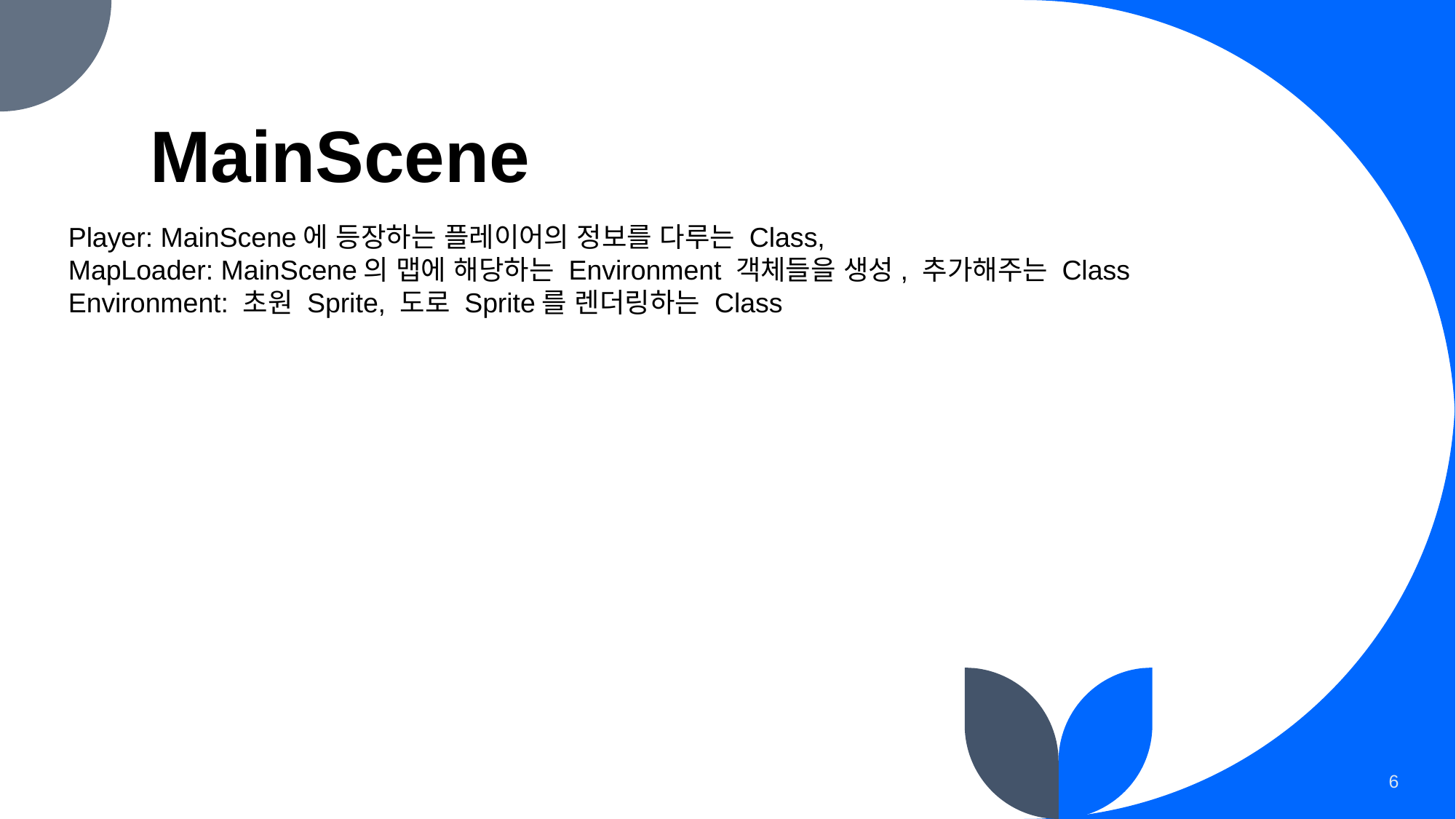

# MainScene
Player: MainScene에 등장하는 플레이어의 정보를 다루는 Class,
MapLoader: MainScene의 맵에 해당하는 Environment 객체들을 생성, 추가해주는 Class
Environment: 초원 Sprite, 도로 Sprite를 렌더링하는 Class
6